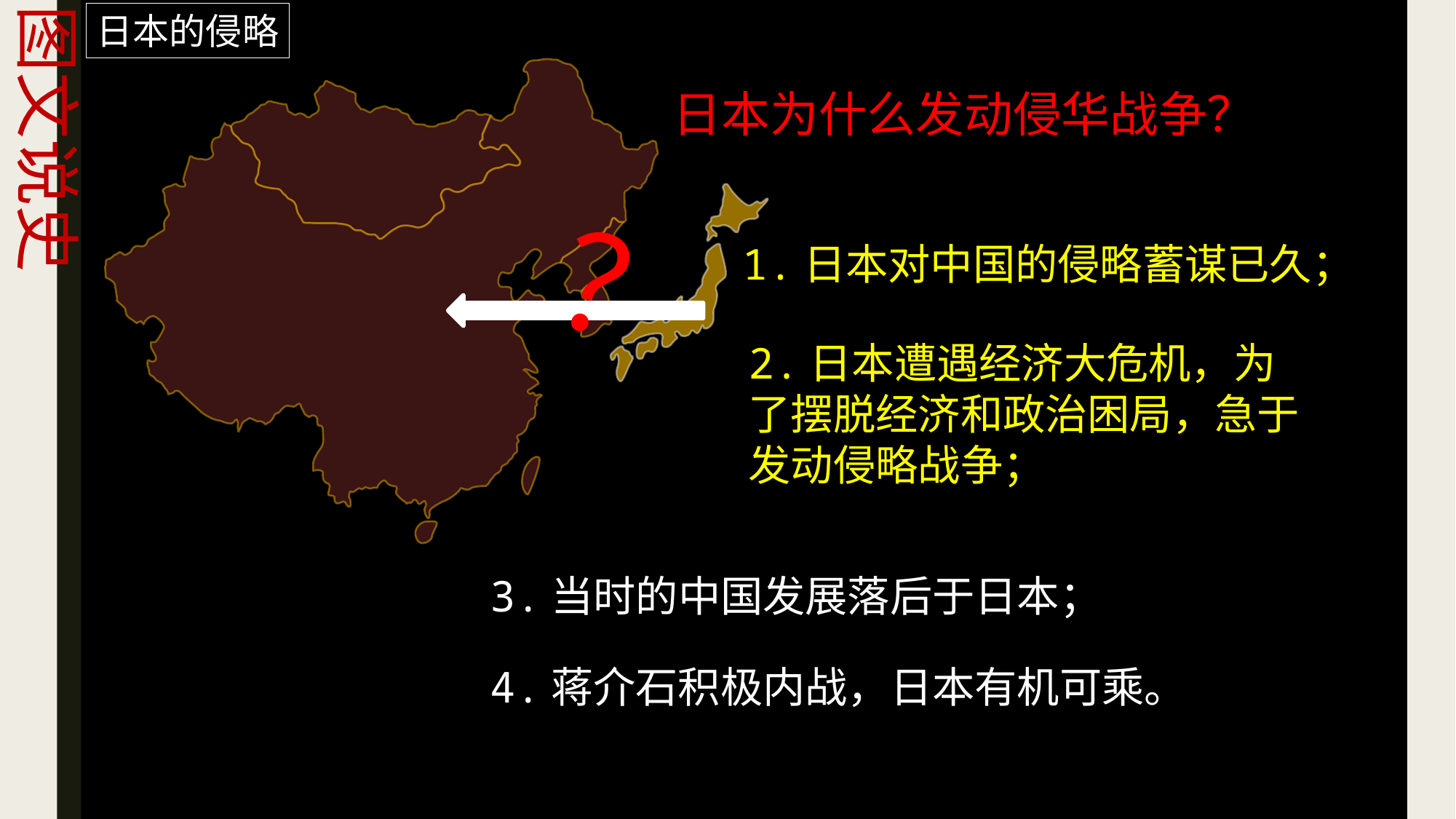

图文说史

日本的侵略

日本为什么发动侵华战争？
？
1.日本对中国的侵略蓄谋已久；

2.日本遭遇经济大危机，为了摆脱经济和政治困局，急于发动侵略战争；
日本
3.当时的中国发展落后于日本；
中国
4.蒋介石积极内战，日本有机可乘。